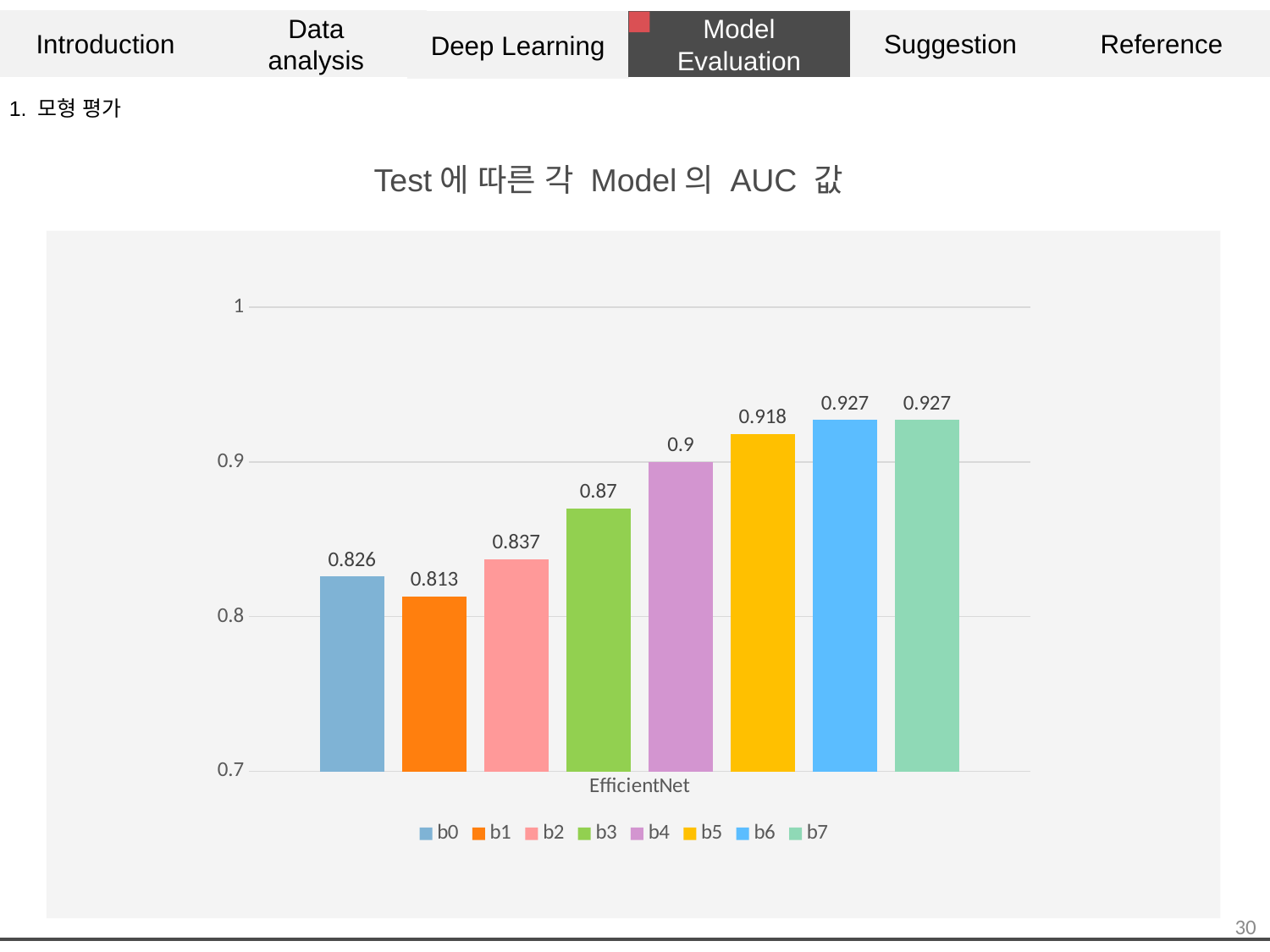

Introduction
Data
analysis
Suggestion
Reference
Model Evaluation
Deep Learning
1. 모형 평가
Test에 따른 각 Model의 AUC 값

### Chart

| Category | b0 | b1 | b2 | b3 | b4 | b5 | b6 | b7 |
|---|---|---|---|---|---|---|---|---|
| EfficientNet | 0.826 | 0.813 | 0.837 | 0.87 | 0.9 | 0.918 | 0.927 | 0.927 |
30